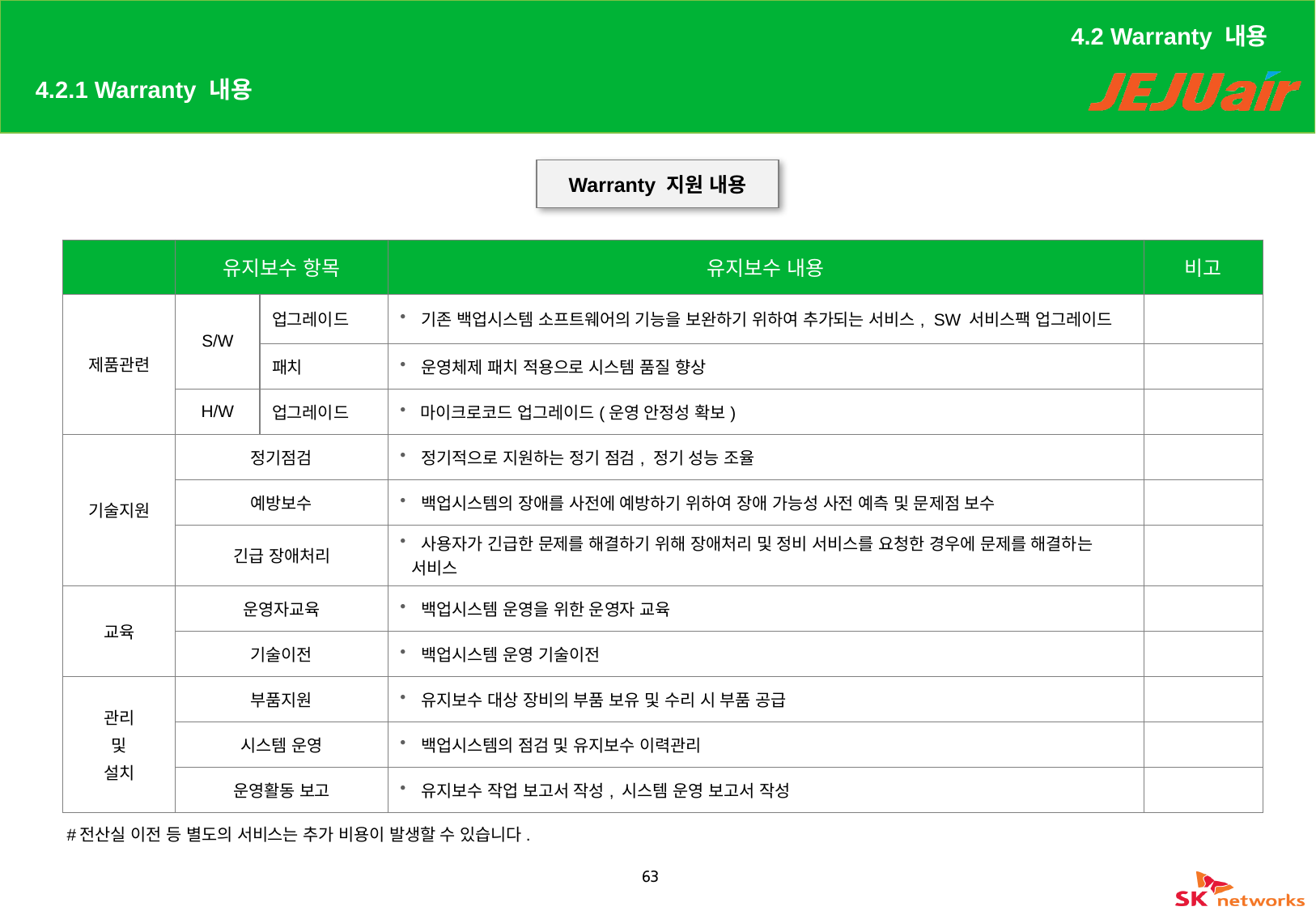

4.2 Warranty 내용
# 4.2.1 Warranty 내용
Warranty 지원 내용
|  | 유지보수 항목 |  | 유지보수 내용 | 비고 |
| --- | --- | --- | --- | --- |
| 제품관련 | S/W | 업그레이드 | 기존 백업시스템 소프트웨어의 기능을 보완하기 위하여 추가되는 서비스, SW 서비스팩 업그레이드 |  |
|  |  | 패치 | 운영체제 패치 적용으로 시스템 품질 향상 |  |
|  | H/W | 업그레이드 | 마이크로코드 업그레이드(운영 안정성 확보) |  |
| 기술지원 | 정기점검 |  | 정기적으로 지원하는 정기 점검, 정기 성능 조율 |  |
|  | 예방보수 |  | 백업시스템의 장애를 사전에 예방하기 위하여 장애 가능성 사전 예측 및 문제점 보수 |  |
|  | 긴급 장애처리 |  | 사용자가 긴급한 문제를 해결하기 위해 장애처리 및 정비 서비스를 요청한 경우에 문제를 해결하는 서비스 |  |
| 교육 | 운영자교육 |  | 백업시스템 운영을 위한 운영자 교육 |  |
|  | 기술이전 |  | 백업시스템 운영 기술이전 |  |
| 관리 및 설치 | 부품지원 |  | 유지보수 대상 장비의 부품 보유 및 수리 시 부품 공급 |  |
|  | 시스템 운영 |  | 백업시스템의 점검 및 유지보수 이력관리 |  |
|  | 운영활동 보고 |  | 유지보수 작업 보고서 작성, 시스템 운영 보고서 작성 |  |
#전산실 이전 등 별도의 서비스는 추가 비용이 발생할 수 있습니다.
63